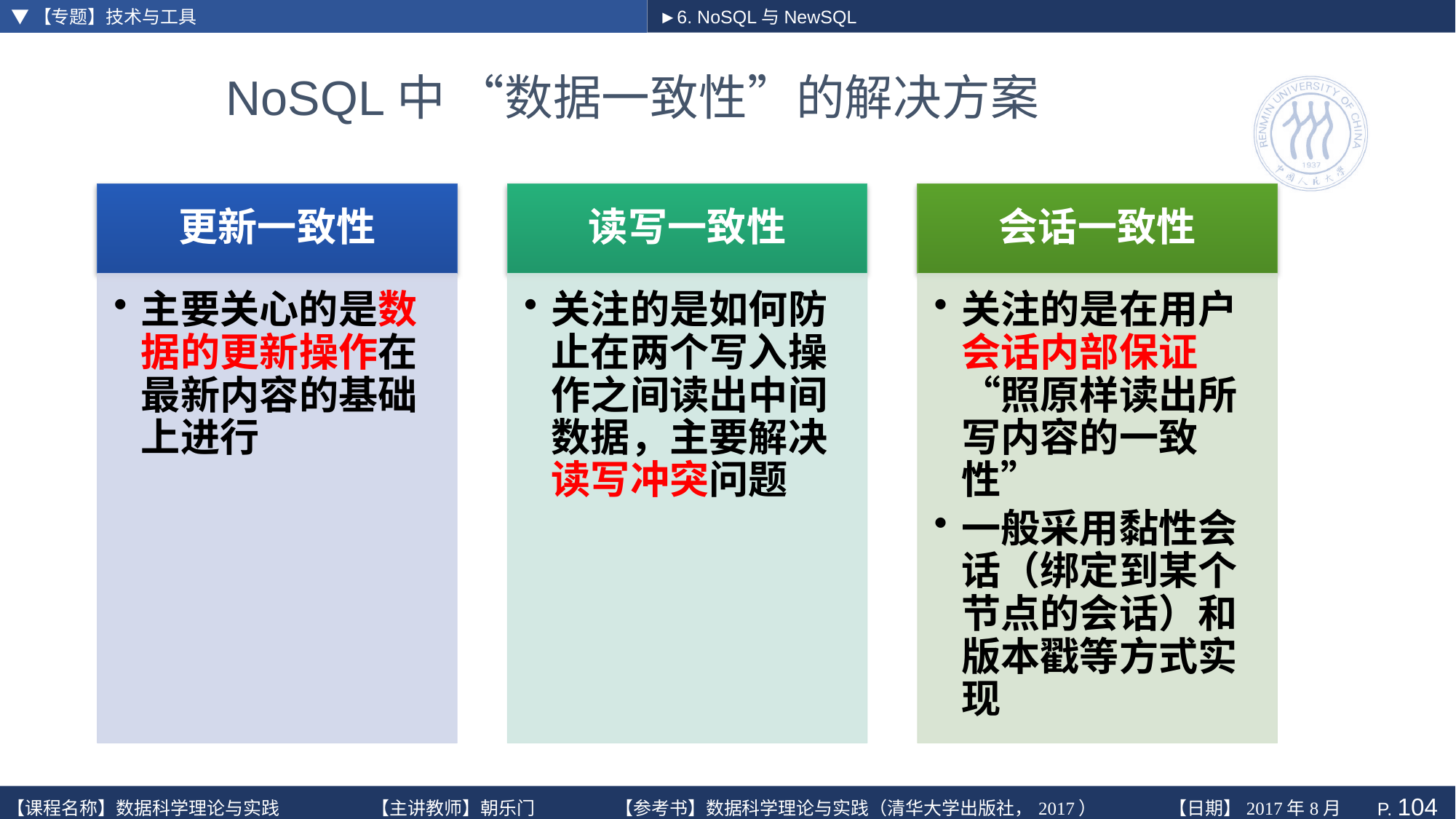

▼【专题】技术与工具
►6. NoSQL与NewSQL
# NoSQL中 “数据一致性”的解决方案
更新一致性
主要关心的是数据的更新操作在最新内容的基础上进行
读写一致性
关注的是如何防止在两个写入操作之间读出中间数据，主要解决读写冲突问题
会话一致性
关注的是在用户会话内部保证“照原样读出所写内容的一致性”
一般采用黏性会话（绑定到某个节点的会话）和版本戳等方式实现